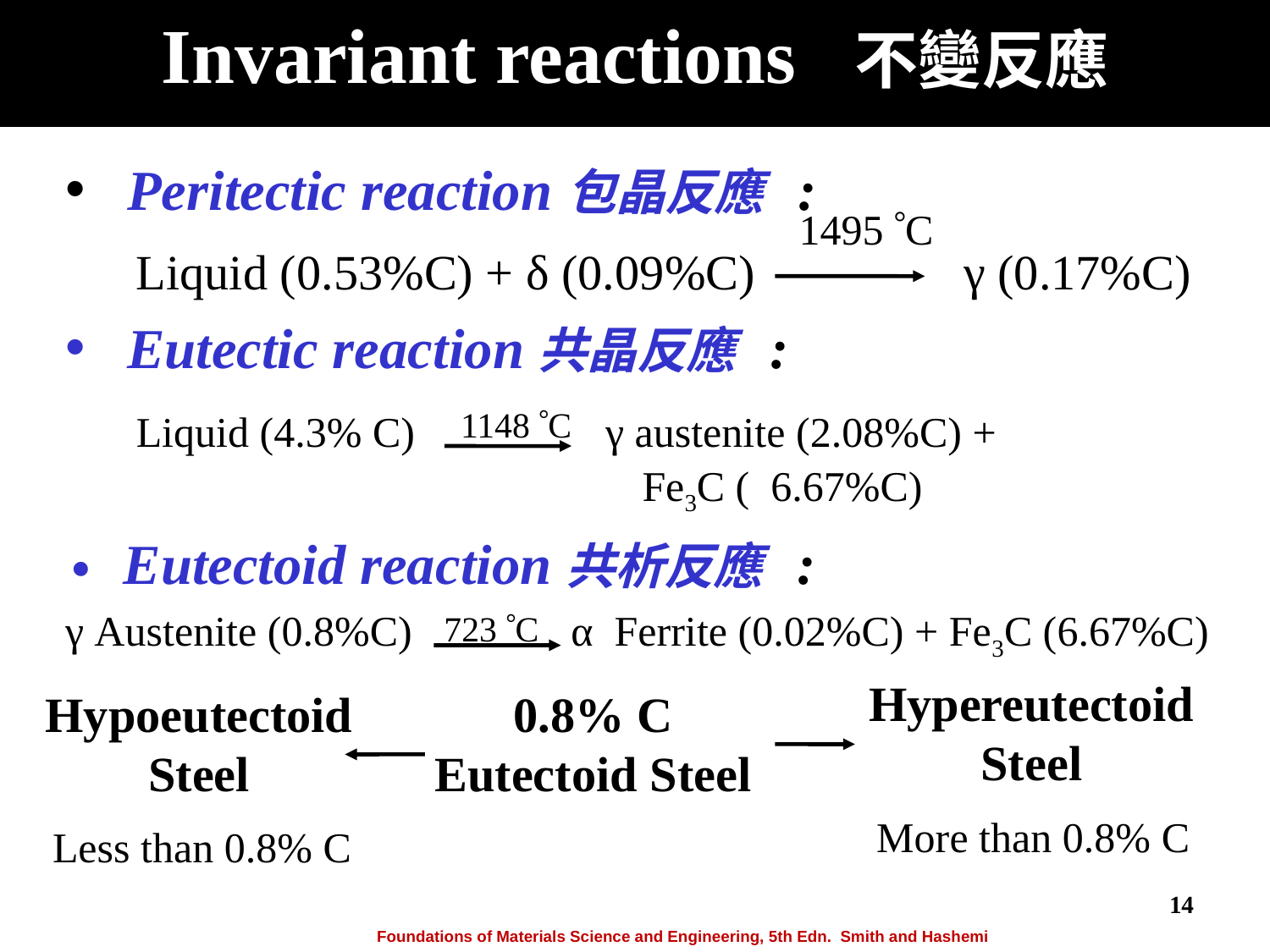

Invariant reactions  不變反應
 Peritectic reaction包晶反應  :
     Liquid (0.53%C) + δ (0.09%C)                 γ (0.17%C)
 Eutectic reaction共晶反應  :
     Liquid (4.3% C)                  γ austenite (2.08%C) +
				  Fe3C (  6.67%C)
 •   Eutectoid reaction共析反應  :
γ Austenite (0.8%C)               α  Ferrite (0.02%C) + Fe3C (6.67%C)

1495 °C

1148 °C

723 °C

Hypereutectoid
Steel
Hypoeutectoid
Steel
0.8% C
Eutectoid Steel

More than 0.8% C
Less than 0.8% C
14